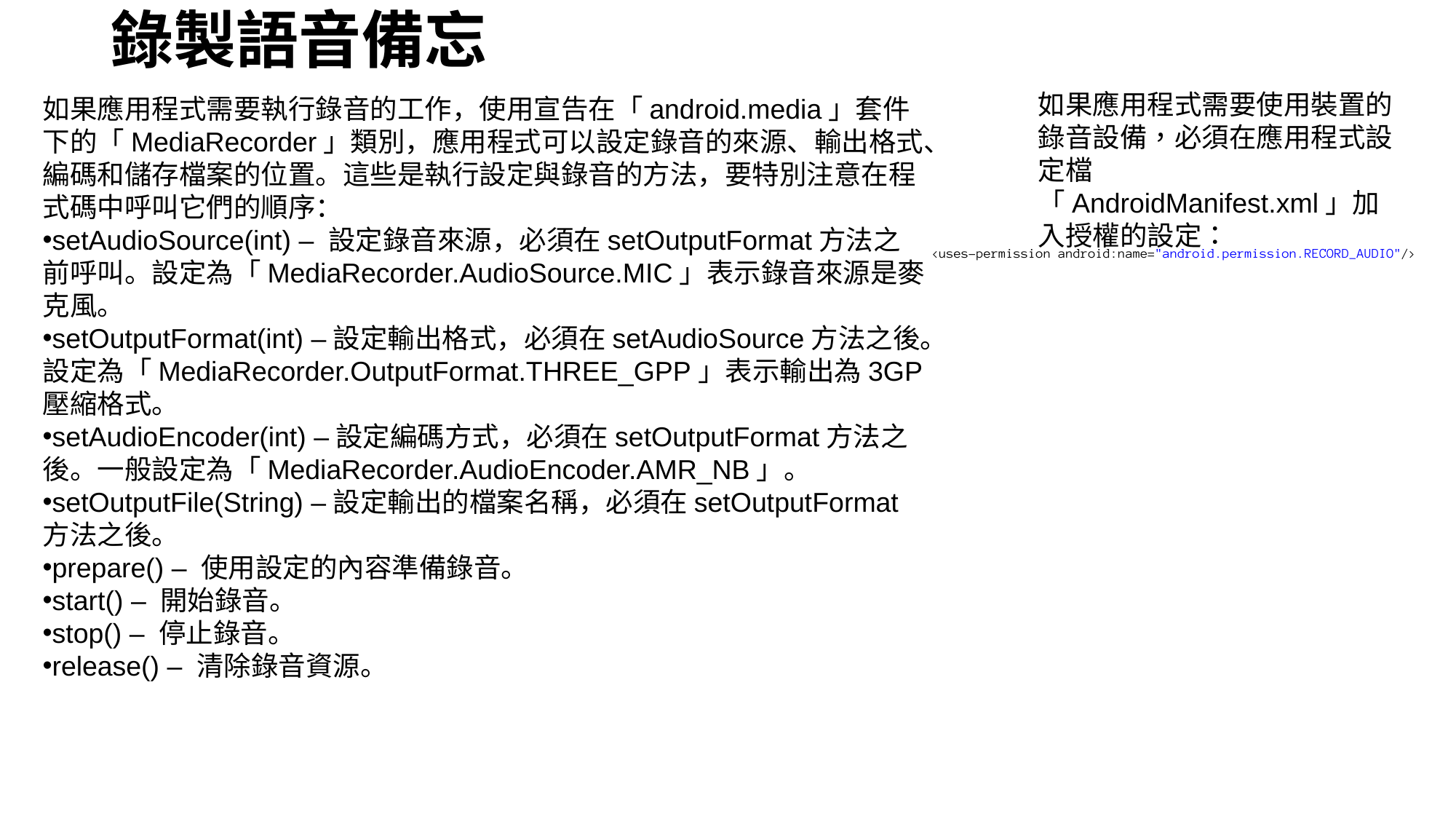

# 錄製語音備忘
如果應用程式需要使用裝置的錄音設備，必須在應用程式設定檔「AndroidManifest.xml」加入授權的設定：
如果應用程式需要執行錄音的工作，使用宣告在「android.media」套件下的「MediaRecorder」類別，應用程式可以設定錄音的來源、輸出格式、編碼和儲存檔案的位置。這些是執行設定與錄音的方法，要特別注意在程式碼中呼叫它們的順序：
setAudioSource(int) – 設定錄音來源，必須在setOutputFormat方法之前呼叫。設定為「MediaRecorder.AudioSource.MIC」表示錄音來源是麥克風。
setOutputFormat(int) –設定輸出格式，必須在setAudioSource方法之後。設定為「MediaRecorder.OutputFormat.THREE_GPP」表示輸出為3GP壓縮格式。
setAudioEncoder(int) –設定編碼方式，必須在setOutputFormat方法之後。一般設定為「MediaRecorder.AudioEncoder.AMR_NB」。
setOutputFile(String) –設定輸出的檔案名稱，必須在setOutputFormat方法之後。
prepare() – 使用設定的內容準備錄音。
start() – 開始錄音。
stop() – 停止錄音。
release() – 清除錄音資源。
<uses-permission android:name="android.permission.RECORD_AUDIO"/>